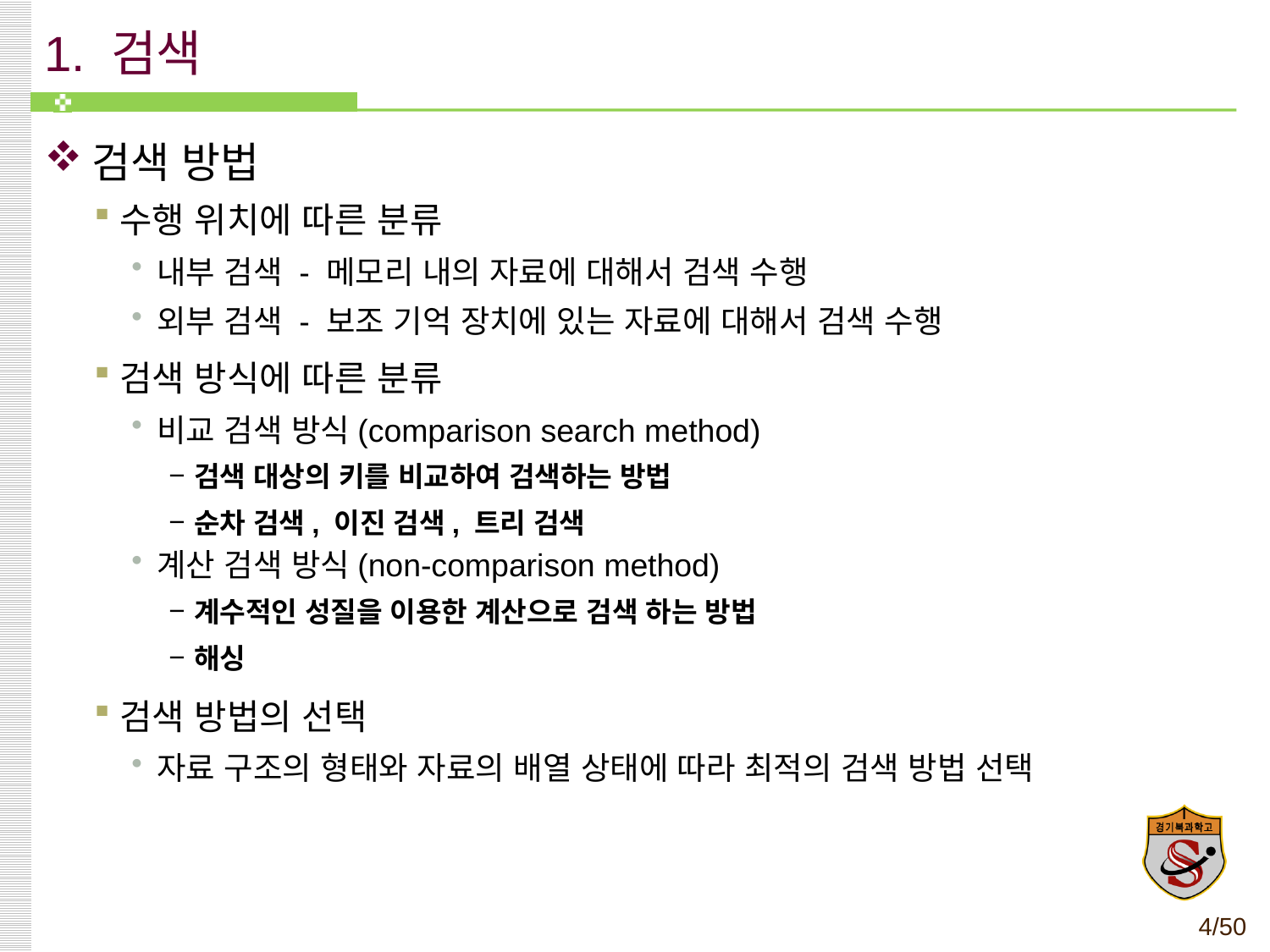

# 1. 검색
검색 방법
수행 위치에 따른 분류
내부 검색 - 메모리 내의 자료에 대해서 검색 수행
외부 검색 - 보조 기억 장치에 있는 자료에 대해서 검색 수행
검색 방식에 따른 분류
비교 검색 방식(comparison search method)
검색 대상의 키를 비교하여 검색하는 방법
순차 검색, 이진 검색, 트리 검색
계산 검색 방식(non-comparison method)
계수적인 성질을 이용한 계산으로 검색 하는 방법
해싱
검색 방법의 선택
자료 구조의 형태와 자료의 배열 상태에 따라 최적의 검색 방법 선택